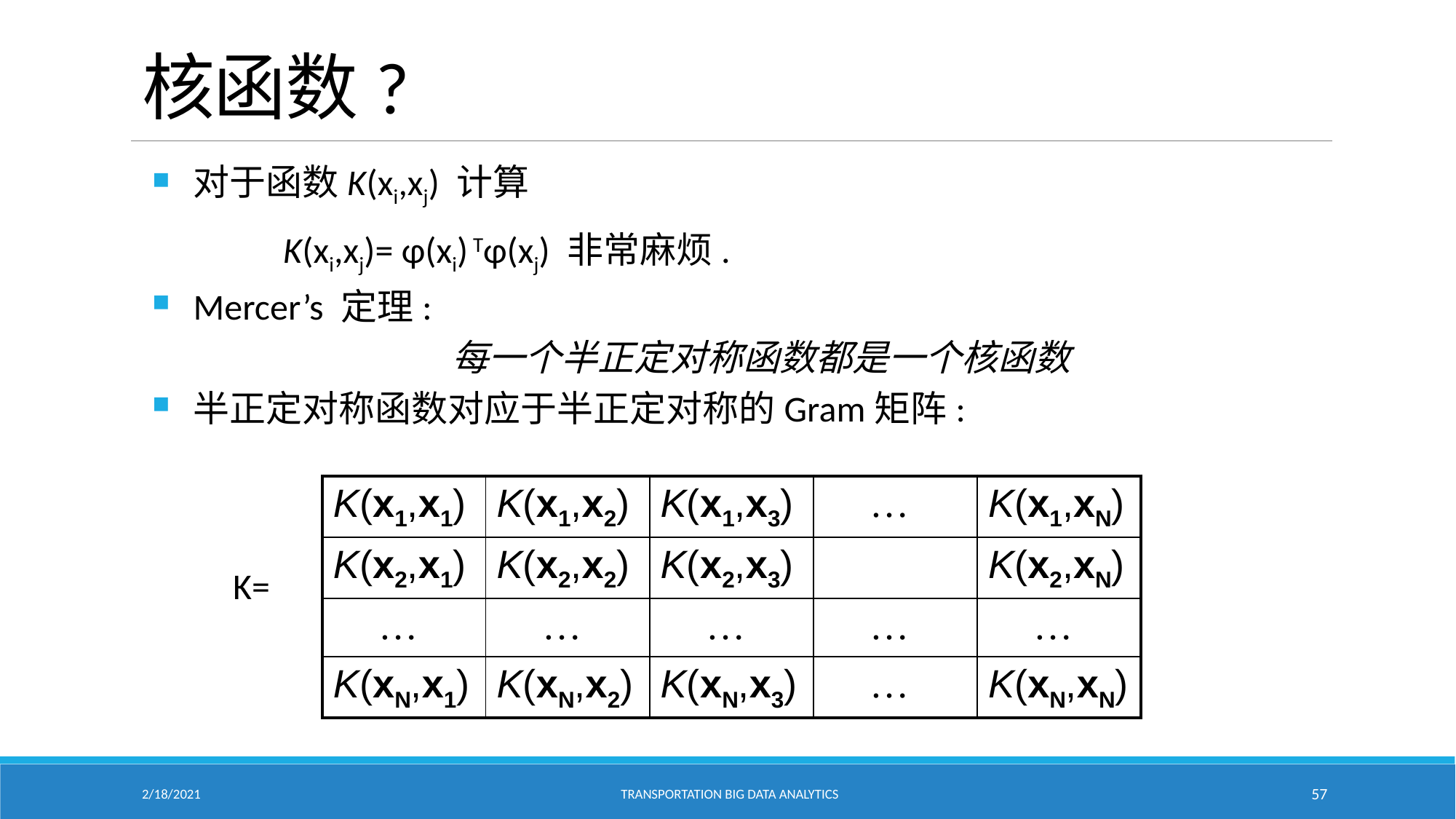

# 核函数?
对于函数K(xi,xj) 计算
                K(xi,xj)= φ(xi) Tφ(xj) 非常麻烦.
Mercer’s 定理:
每一个半正定对称函数都是一个核函数
半正定对称函数对应于半正定对称的Gram矩阵:

| K(x1,x1) | K(x1,x2) | K(x1,x3) | … | K(x1,xN) |
| --- | --- | --- | --- | --- |
| K(x2,x1) | K(x2,x2) | K(x2,x3) |  | K(x2,xN) |
| … | … | … | … | … |
| K(xN,x1) | K(xN,x2) | K(xN,x3) | … | K(xN,xN) |
K=
2/18/2021
Transportation Big Data Analytics
57